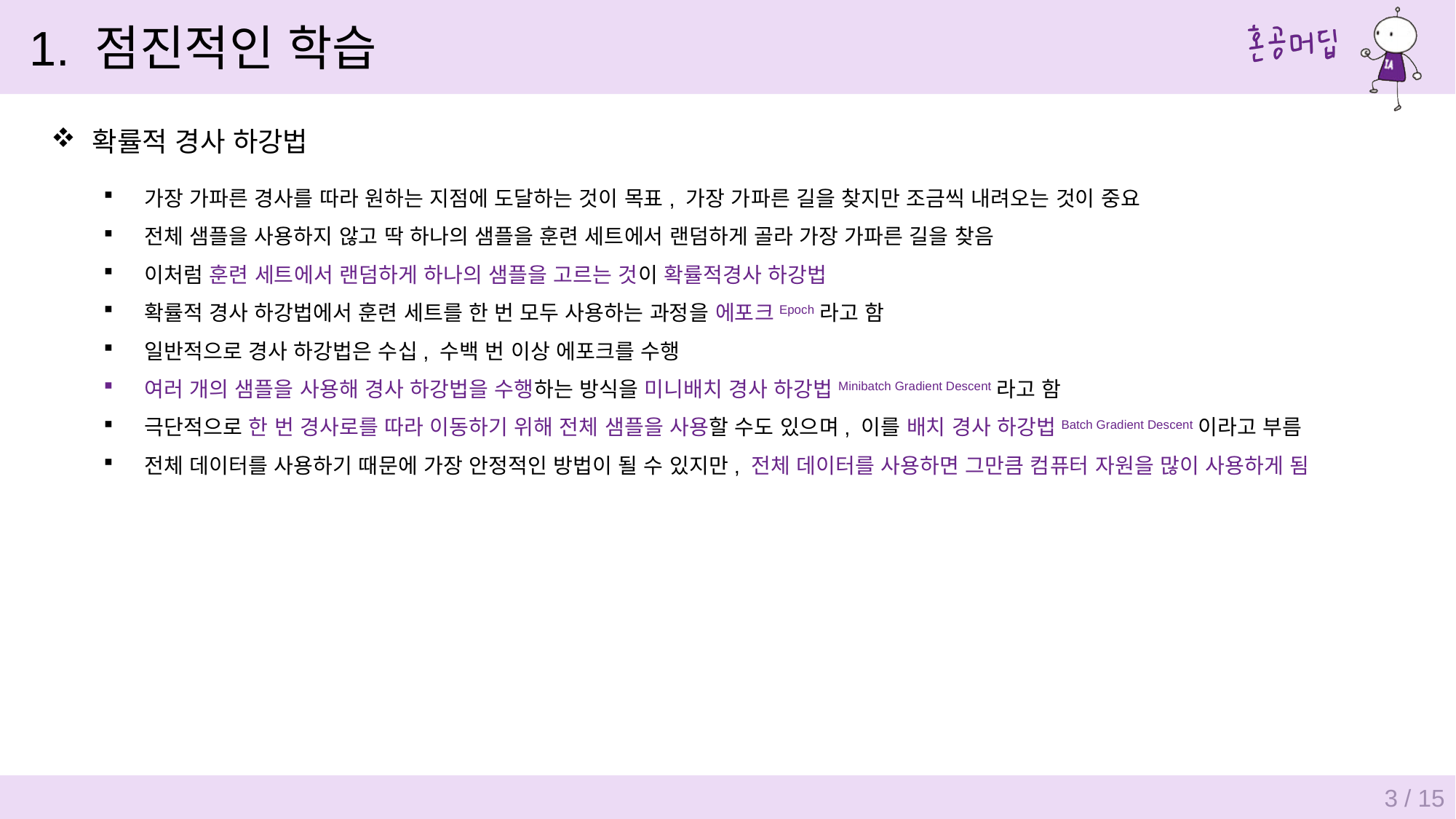

1. 점진적인 학습
확률적 경사 하강법
가장 가파른 경사를 따라 원하는 지점에 도달하는 것이 목표, 가장 가파른 길을 찾지만 조금씩 내려오는 것이 중요
전체 샘플을 사용하지 않고 딱 하나의 샘플을 훈련 세트에서 랜덤하게 골라 가장 가파른 길을 찾음
이처럼 훈련 세트에서 랜덤하게 하나의 샘플을 고르는 것이 확률적경사 하강법
확률적 경사 하강법에서 훈련 세트를 한 번 모두 사용하는 과정을 에포크Epoch라고 함
일반적으로 경사 하강법은 수십, 수백 번 이상 에포크를 수행
여러 개의 샘플을 사용해 경사 하강법을 수행하는 방식을 미니배치 경사 하강법Minibatch Gradient Descent라고 함
극단적으로 한 번 경사로를 따라 이동하기 위해 전체 샘플을 사용할 수도 있으며, 이를 배치 경사 하강법Batch Gradient Descent이라고 부름
전체 데이터를 사용하기 때문에 가장 안정적인 방법이 될 수 있지만, 전체 데이터를 사용하면 그만큼 컴퓨터 자원을 많이 사용하게 됨
3 / 15